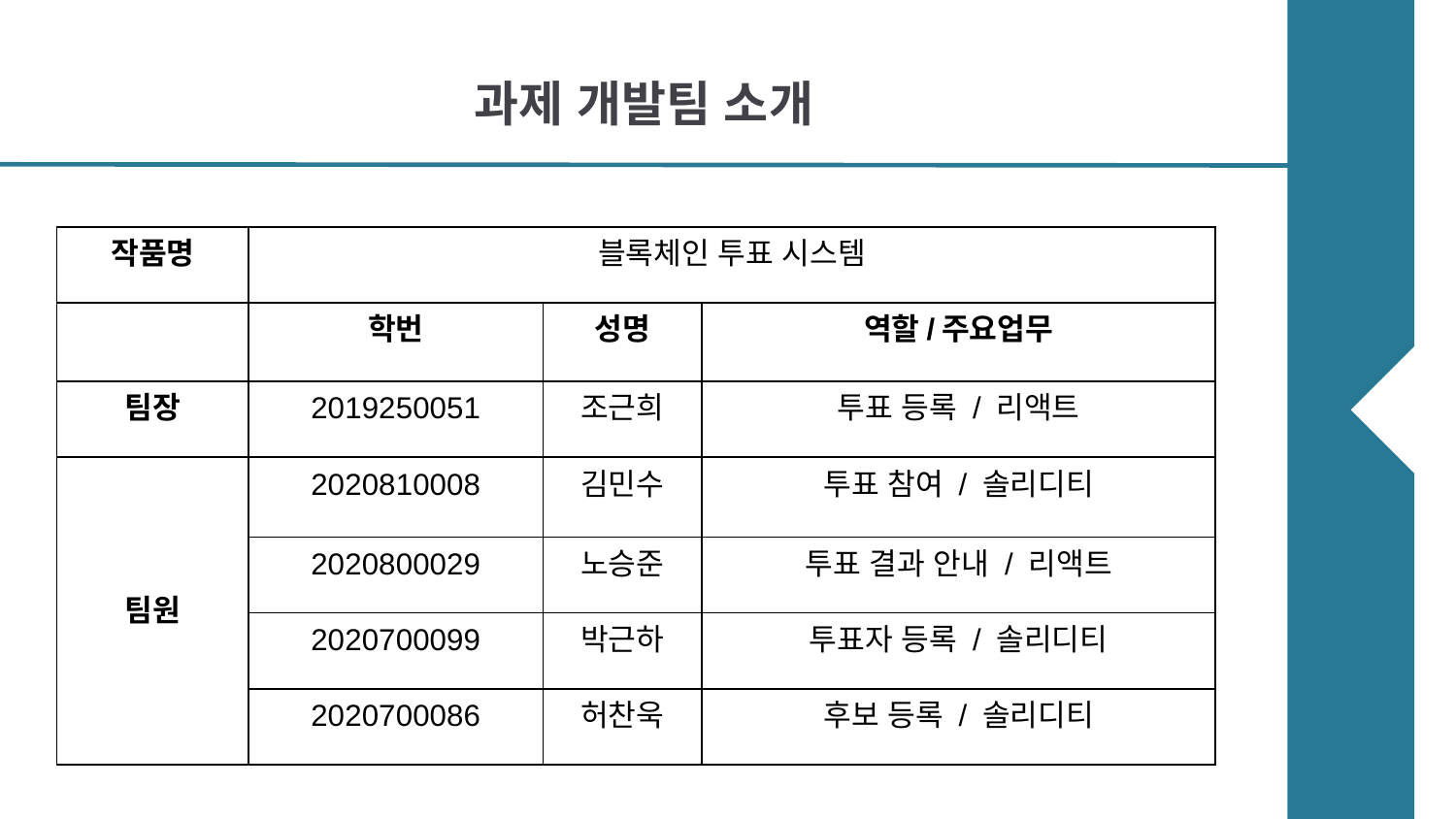

# 과제 개발팀 소개
| 작품명 | 블록체인 투표 시스템 |  |  |
| --- | --- | --- | --- |
|  | 학번 | 성명 | 역할/주요업무 |
| 팀장 | 2019250051 | 조근희 | 투표 등록 / 리액트 |
| 팀원 | 2020810008 | 김민수 | 투표 참여 / 솔리디티 |
|  | 2020800029 | 노승준 | 투표 결과 안내 / 리액트 |
|  | 2020700099 | 박근하 | 투표자 등록 / 솔리디티 |
|  | 2020700086 | 허찬욱 | 후보 등록 / 솔리디티 |